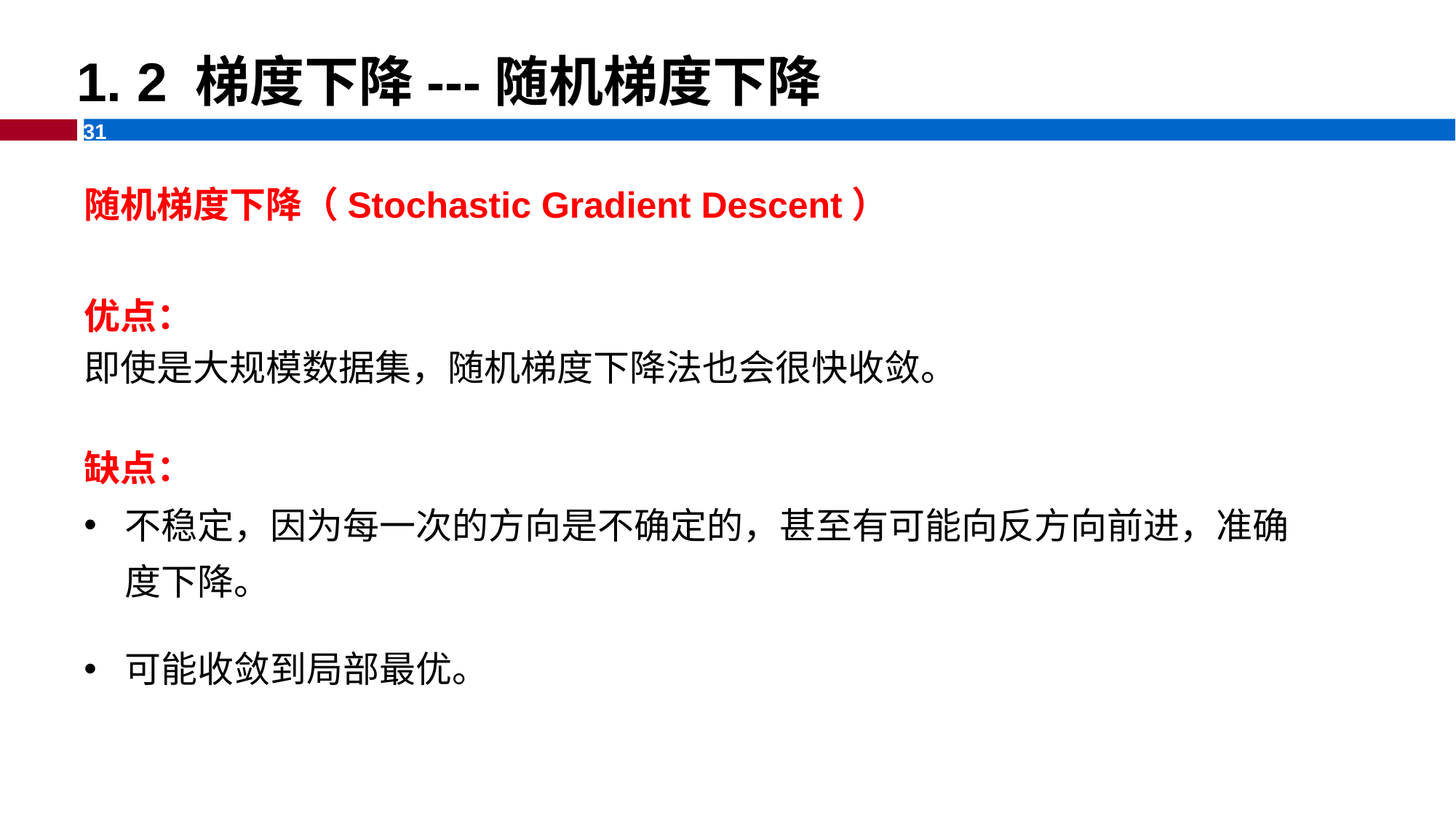

1. 2 梯度下降---随机梯度下降
随机梯度下降（Stochastic Gradient Descent）
优点：
即使是大规模数据集，随机梯度下降法也会很快收敛。

缺点：
不稳定，因为每一次的方向是不确定的，甚至有可能向反方向前进，准确度下降。

可能收敛到局部最优。